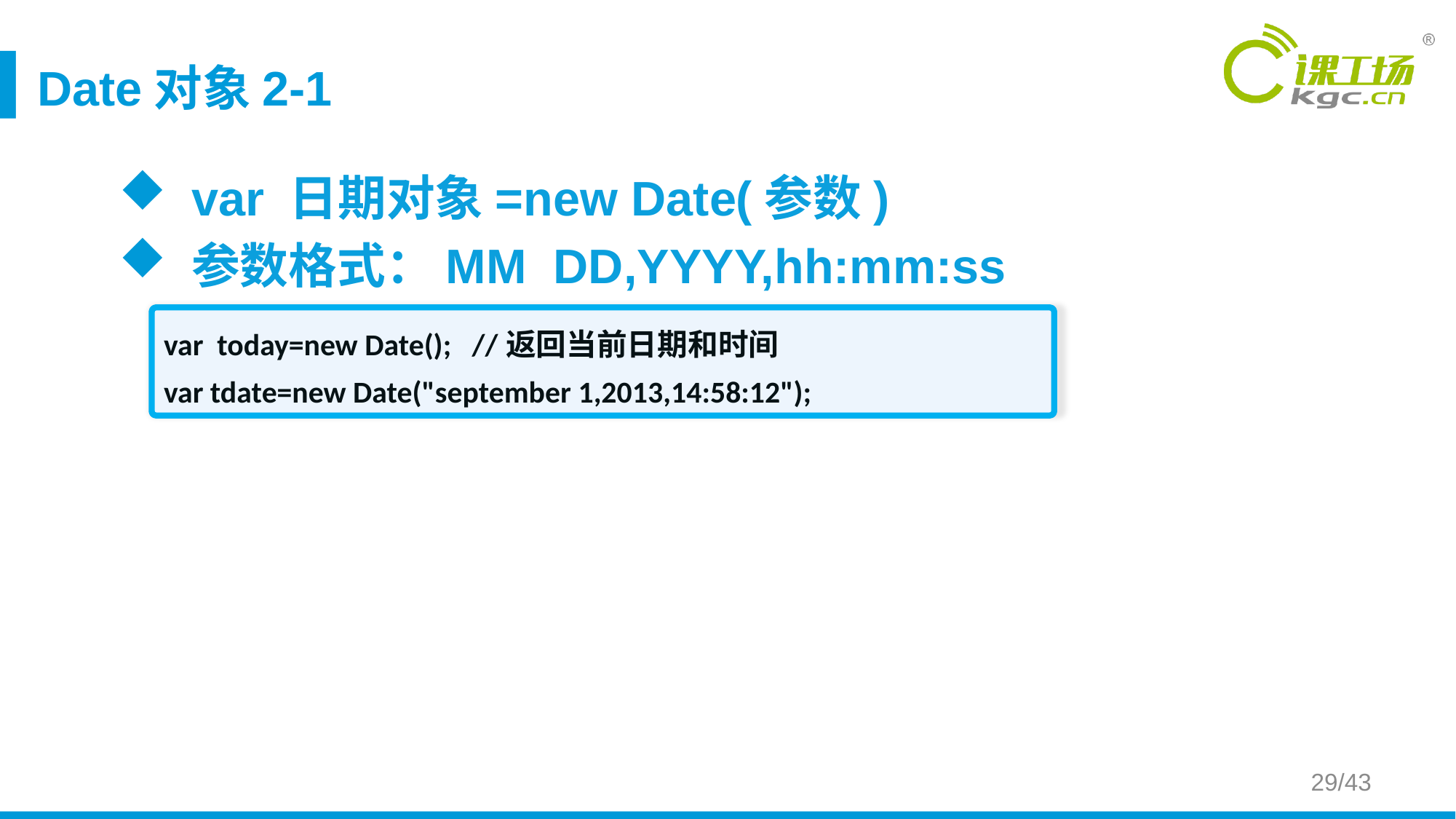

# Date对象2-1
var 日期对象=new Date(参数)
参数格式：MM  DD,YYYY,hh:mm:ss
var  today=new Date();   //返回当前日期和时间
var tdate=new Date("september 1,2013,14:58:12");
29/43